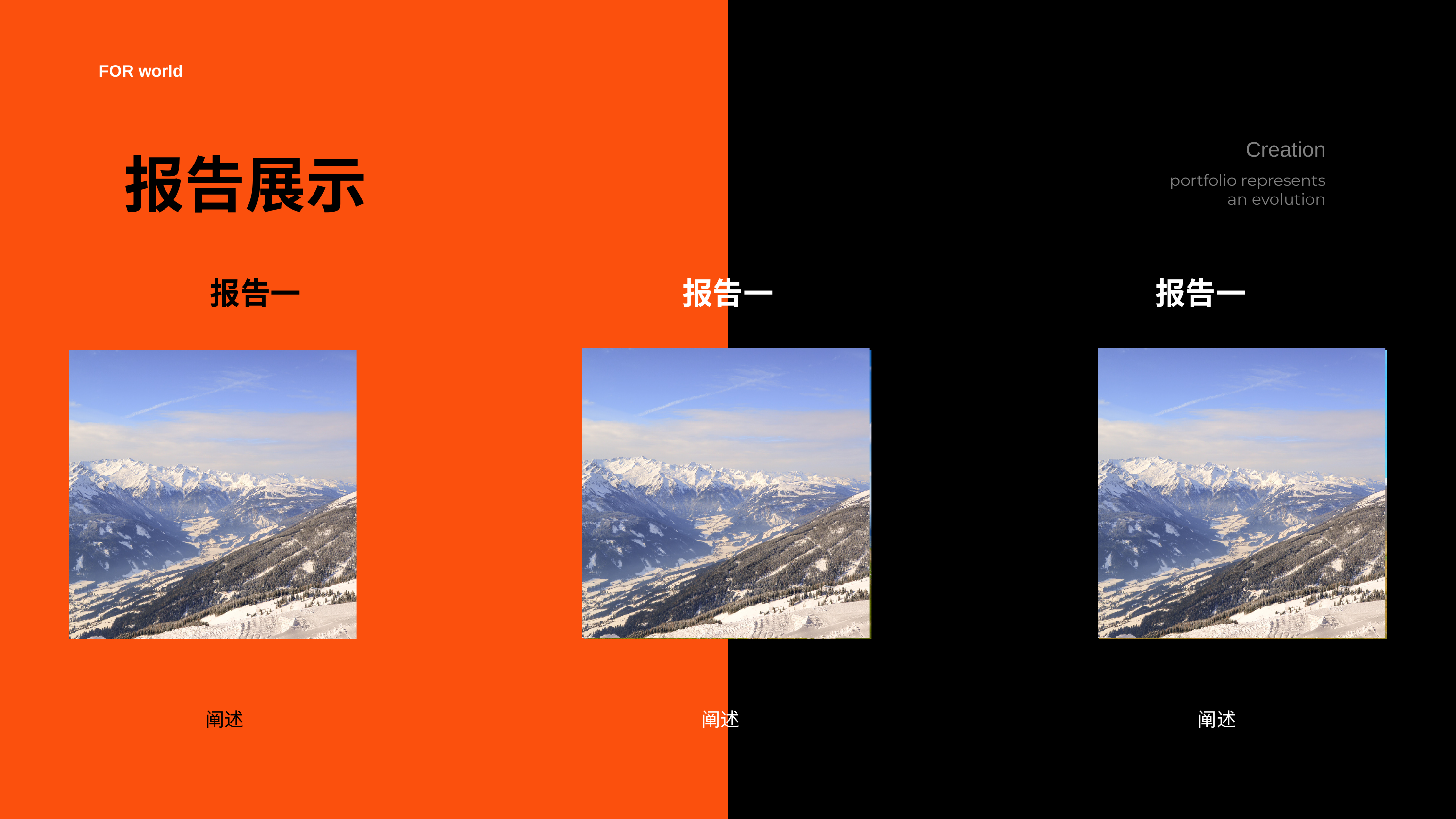

FOR world
Creation
报告展示
portfolio represents
an evolution
报告一
报告一
报告一

阐述
阐述
阐述